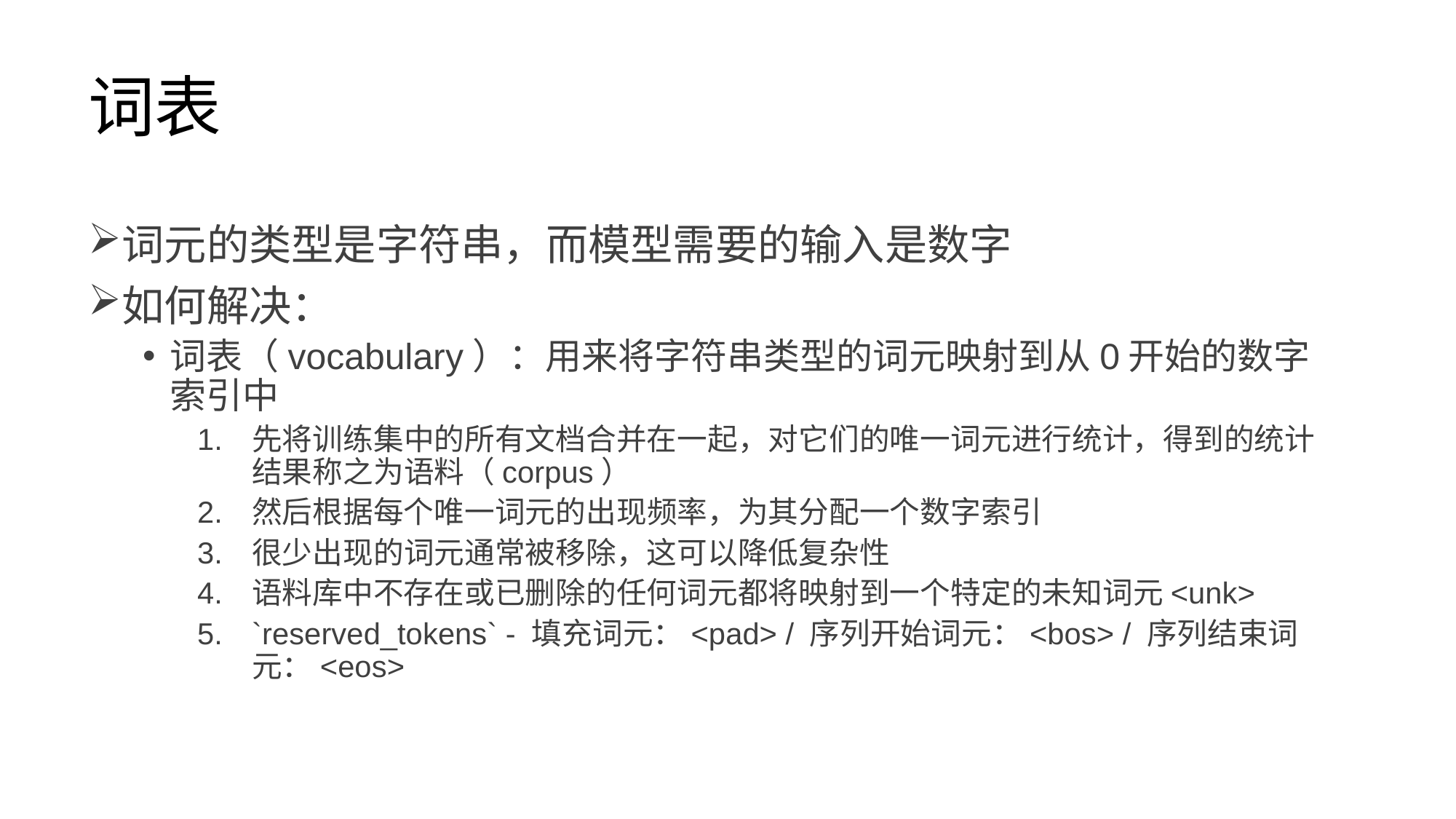

# 词表
词元的类型是字符串，而模型需要的输入是数字
如何解决：
词表（vocabulary）：用来将字符串类型的词元映射到从0开始的数字索引中
先将训练集中的所有文档合并在一起，对它们的唯一词元进行统计，得到的统计结果称之为语料（corpus）
然后根据每个唯一词元的出现频率，为其分配一个数字索引
很少出现的词元通常被移除，这可以降低复杂性
语料库中不存在或已删除的任何词元都将映射到一个特定的未知词元<unk>
`reserved_tokens` - 填充词元：<pad> / 序列开始词元：<bos> / 序列结束词元：<eos>